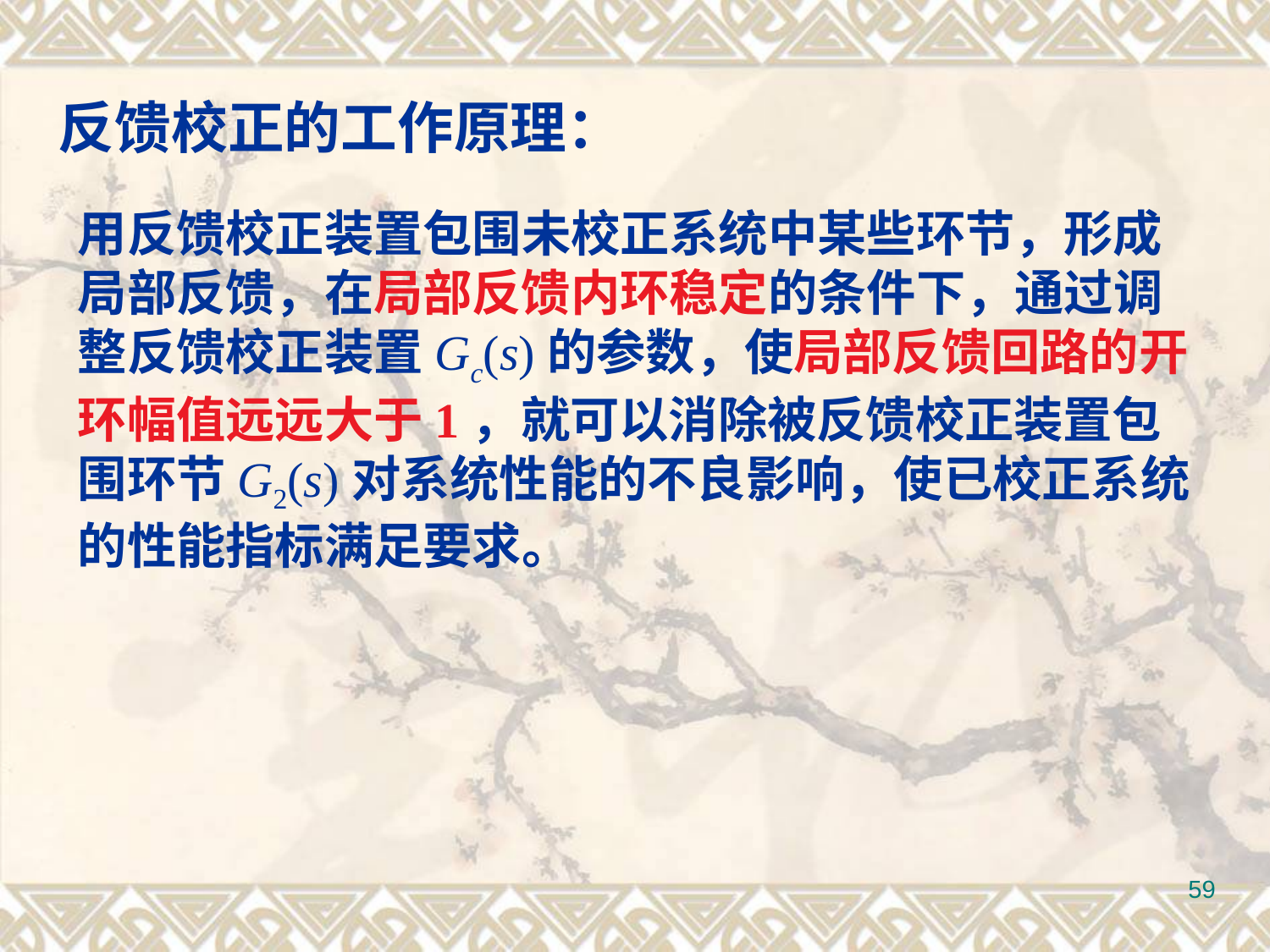

反馈校正的工作原理：
用反馈校正装置包围未校正系统中某些环节，形成局部反馈，在局部反馈内环稳定的条件下，通过调整反馈校正装置Gc(s)的参数，使局部反馈回路的开环幅值远远大于1，就可以消除被反馈校正装置包围环节G2(s)对系统性能的不良影响，使已校正系统的性能指标满足要求。
59